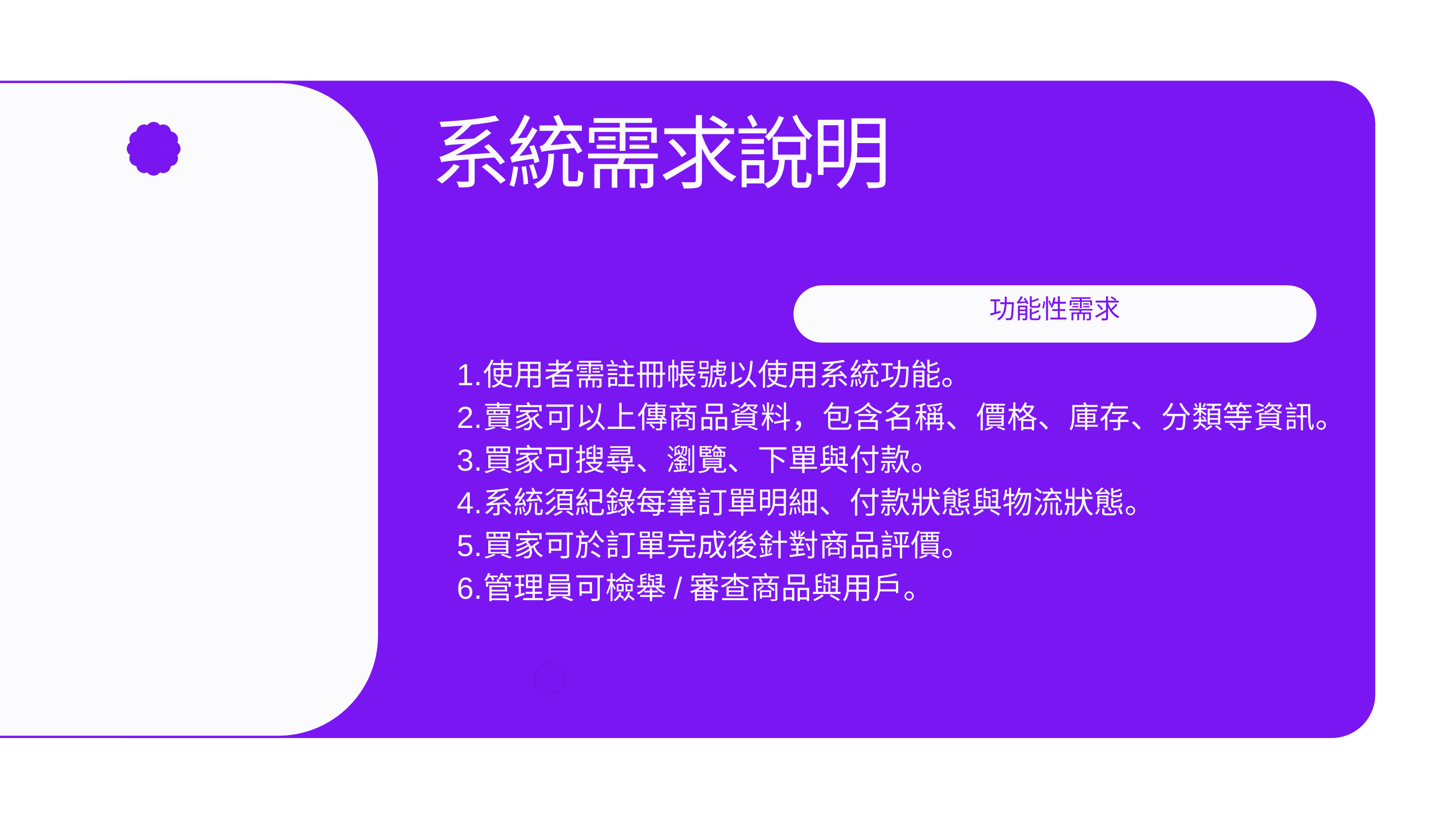

系統需求說明

功能性需求
使用者需註冊帳號以使用系統功能。
賣家可以上傳商品資料，包含名稱、價格、庫存、分類等資訊。
買家可搜尋、瀏覽、下單與付款。
系統須紀錄每筆訂單明細、付款狀態與物流狀態。
買家可於訂單完成後針對商品評價。
管理員可檢舉/審查商品與用戶。